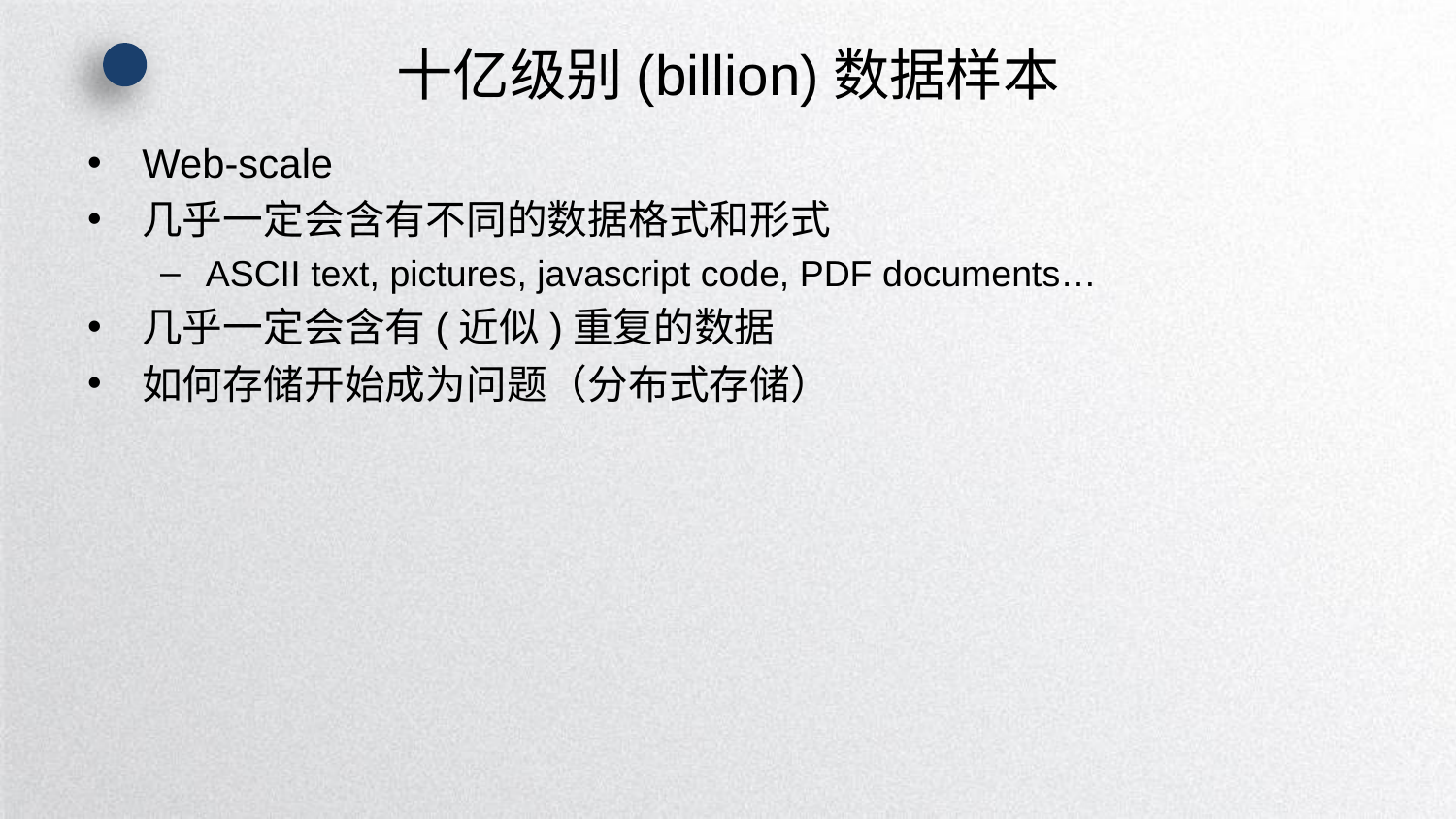

# 十亿级别(billion)数据样本
Web-scale
几乎一定会含有不同的数据格式和形式
ASCII text, pictures, javascript code, PDF documents…
几乎一定会含有(近似)重复的数据
如何存储开始成为问题（分布式存储）